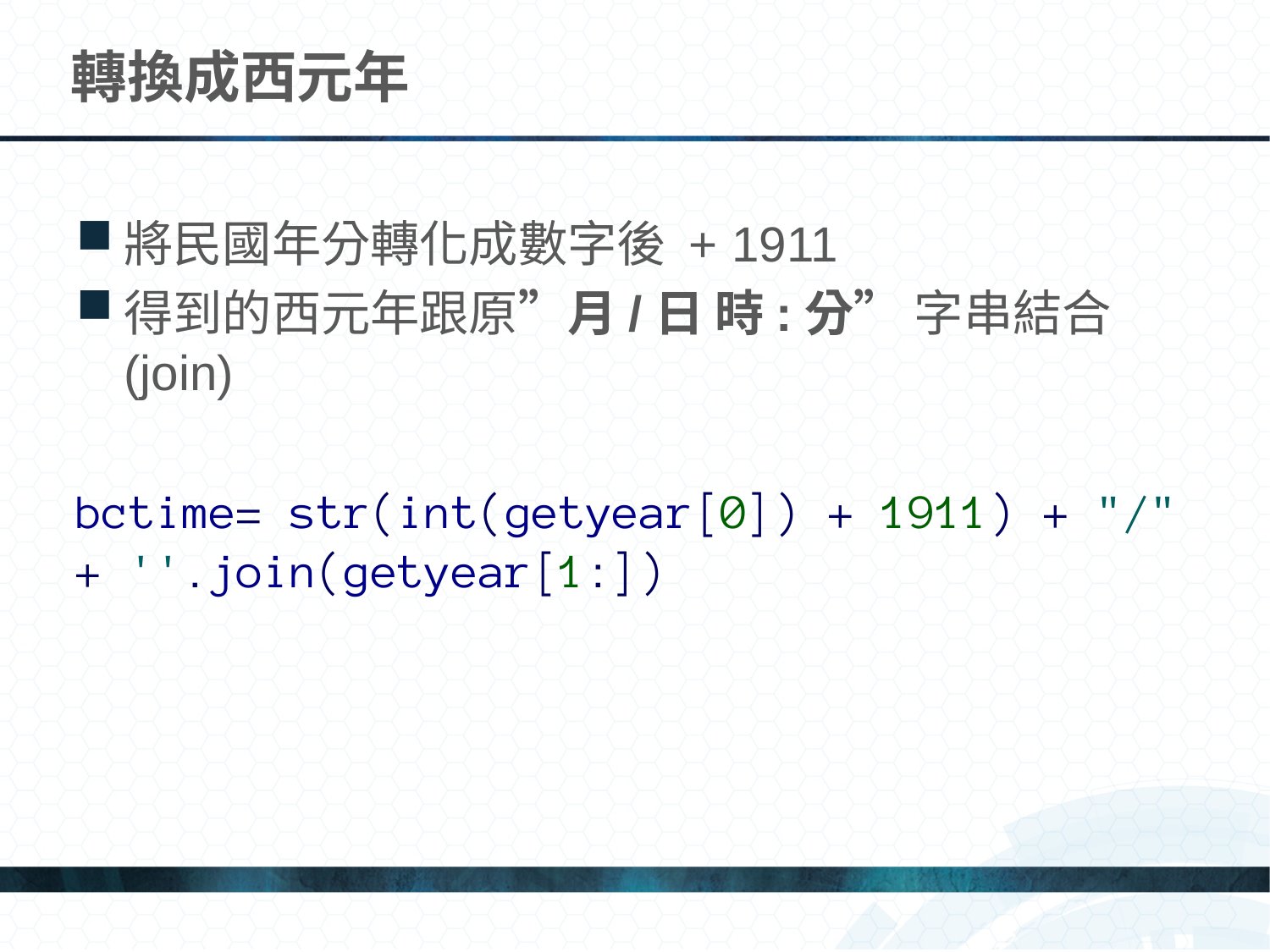

# 轉換成西元年
將民國年分轉化成數字後 + 1911
得到的西元年跟原”月/日 時:分” 字串結合(join)

bctime= str(int(getyear[0]) + 1911) + "/" + ''.join(getyear[1:])